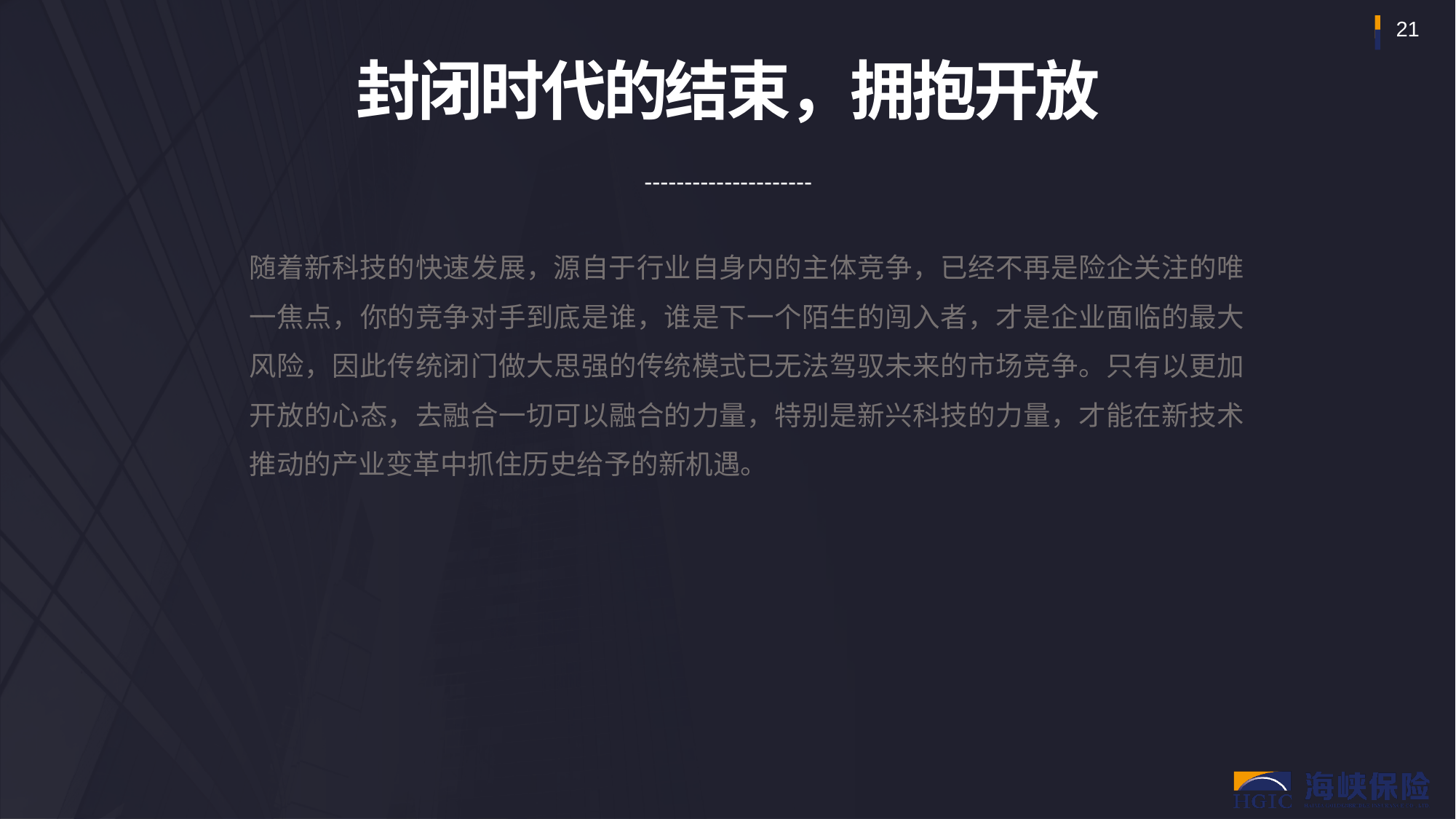

封闭时代的结束，拥抱开放
---------------------
随着新科技的快速发展，源自于行业自身内的主体竞争，已经不再是险企关注的唯一焦点，你的竞争对手到底是谁，谁是下一个陌生的闯入者，才是企业面临的最大风险，因此传统闭门做大思强的传统模式已无法驾驭未来的市场竞争。只有以更加开放的心态，去融合一切可以融合的力量，特别是新兴科技的力量，才能在新技术推动的产业变革中抓住历史给予的新机遇。